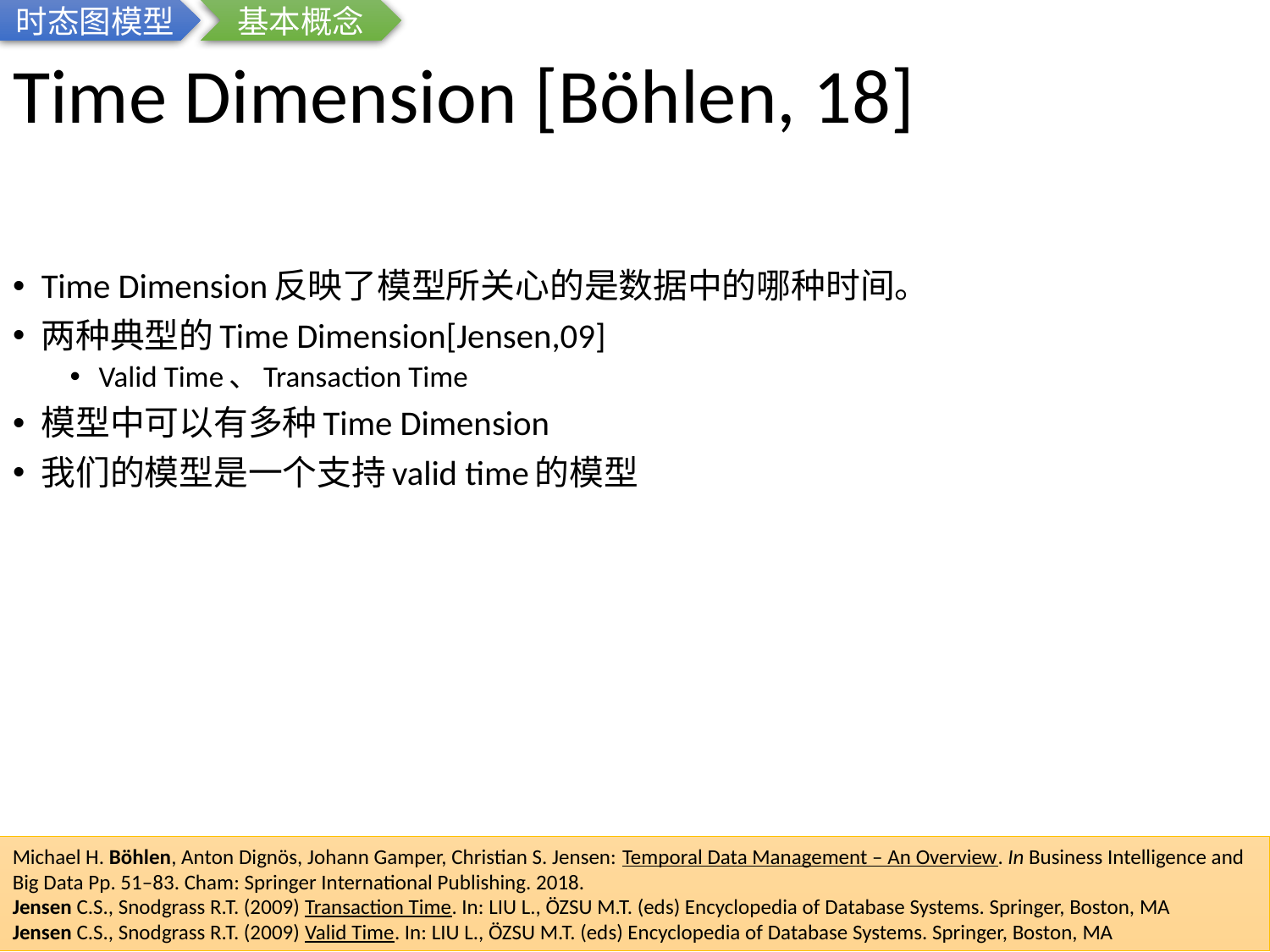

时态图模型
基本概念
# Time Dimension [Böhlen, 18]
Time Dimension反映了模型所关心的是数据中的哪种时间。
两种典型的Time Dimension[Jensen,09]
Valid Time、Transaction Time
模型中可以有多种Time Dimension
我们的模型是一个支持valid time的模型
Michael H. Böhlen, Anton Dignös, Johann Gamper, Christian S. Jensen: Temporal Data Management – An Overview. In Business Intelligence and Big Data Pp. 51–83. Cham: Springer International Publishing. 2018.
Jensen C.S., Snodgrass R.T. (2009) Transaction Time. In: LIU L., ÖZSU M.T. (eds) Encyclopedia of Database Systems. Springer, Boston, MA
Jensen C.S., Snodgrass R.T. (2009) Valid Time. In: LIU L., ÖZSU M.T. (eds) Encyclopedia of Database Systems. Springer, Boston, MA